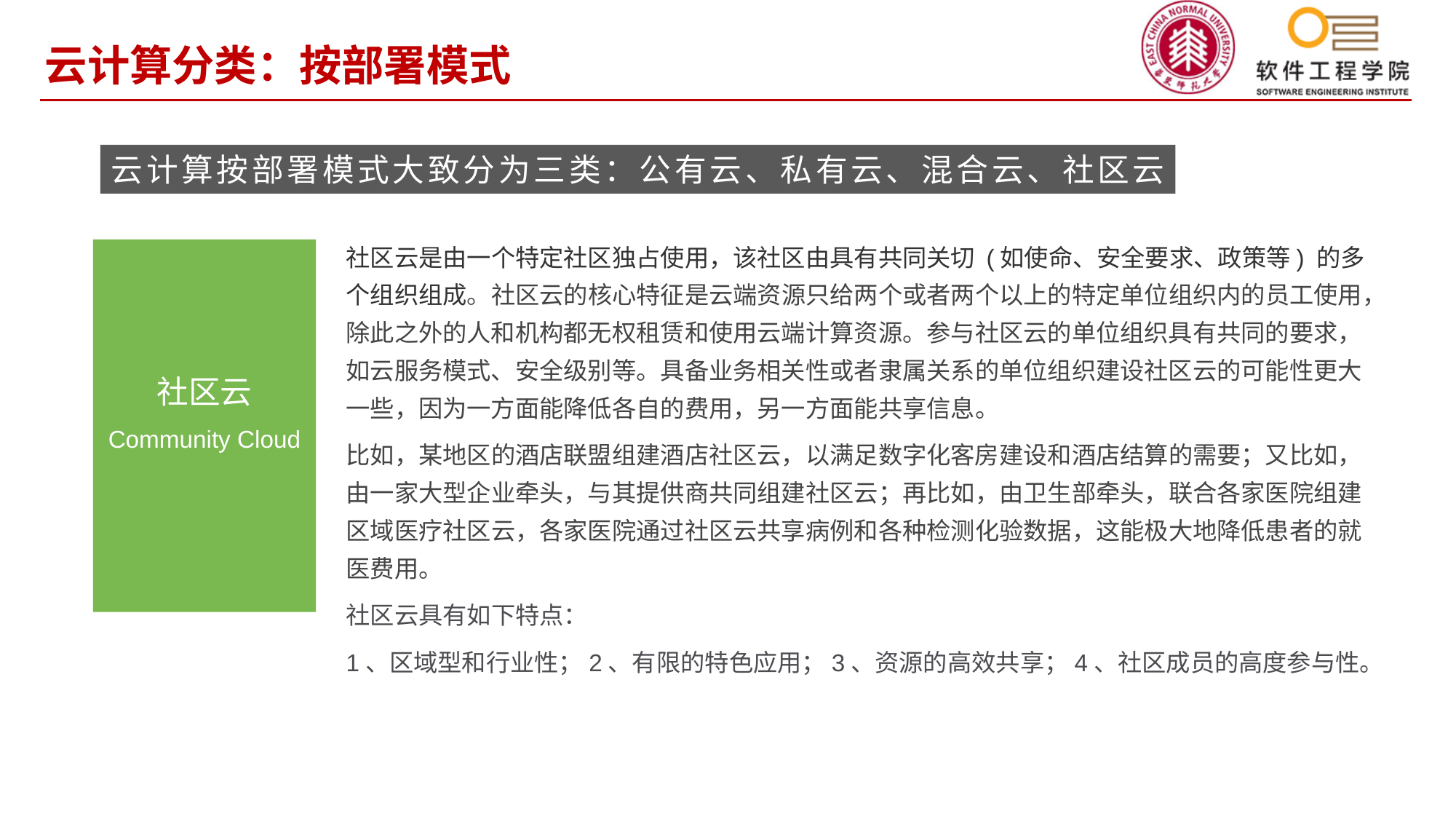

云计算分类：按部署模式
云计算按部署模式大致分为三类：公有云、私有云、混合云、社区云
社区云是由一个特定社区独占使用，该社区由具有共同关切 (如使命、安全要求、政策等) 的多个组织组成。社区云的核心特征是云端资源只给两个或者两个以上的特定单位组织内的员工使用，除此之外的人和机构都无权租赁和使用云端计算资源。参与社区云的单位组织具有共同的要求，如云服务模式、安全级别等。具备业务相关性或者隶属关系的单位组织建设社区云的可能性更大一些，因为一方面能降低各自的费用，另一方面能共享信息。
比如，某地区的酒店联盟组建酒店社区云，以满足数字化客房建设和酒店结算的需要；又比如，由一家大型企业牵头，与其提供商共同组建社区云；再比如，由卫生部牵头，联合各家医院组建区域医疗社区云，各家医院通过社区云共享病例和各种检测化验数据，这能极大地降低患者的就医费用。
社区云具有如下特点：
1、区域型和行业性；2、有限的特色应用；3、资源的高效共享；4、社区成员的高度参与性。

社区云
Community Cloud